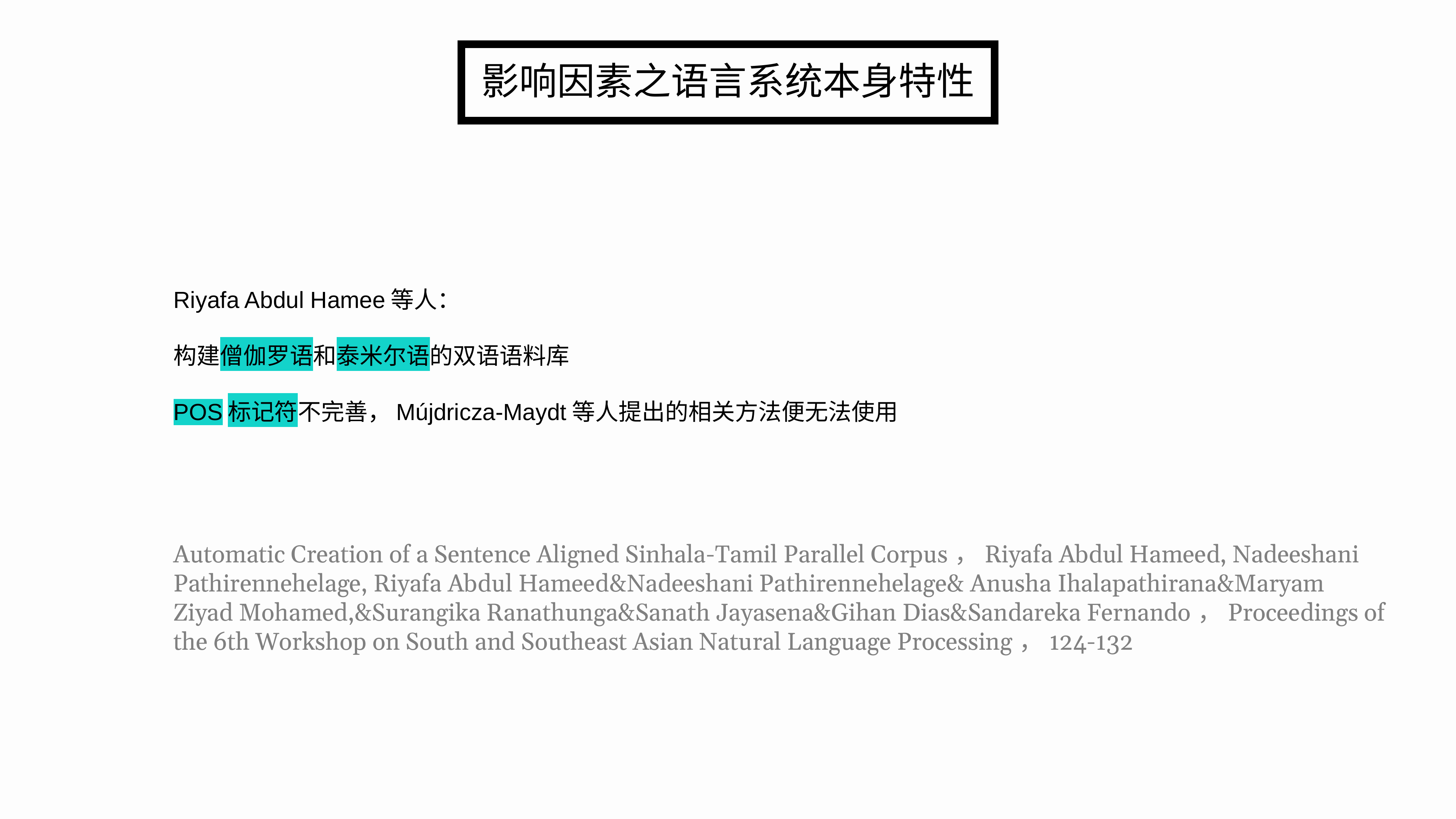

# 影响因素之语言系统本身特性

Riyafa Abdul Hamee等人：
构建僧伽罗语和泰米尔语的双语语料库
POS标记符不完善，Mújdricza-Maydt等人提出的相关方法便无法使用

Automatic Creation of a Sentence Aligned Sinhala-Tamil Parallel Corpus，Riyafa Abdul Hameed, Nadeeshani Pathirennehelage, Riyafa Abdul Hameed&Nadeeshani Pathirennehelage& Anusha Ihalapathirana&Maryam Ziyad Mohamed,&Surangika Ranathunga&Sanath Jayasena&Gihan Dias&Sandareka Fernando，Proceedings of the 6th Workshop on South and Southeast Asian Natural Language Processing，124-132